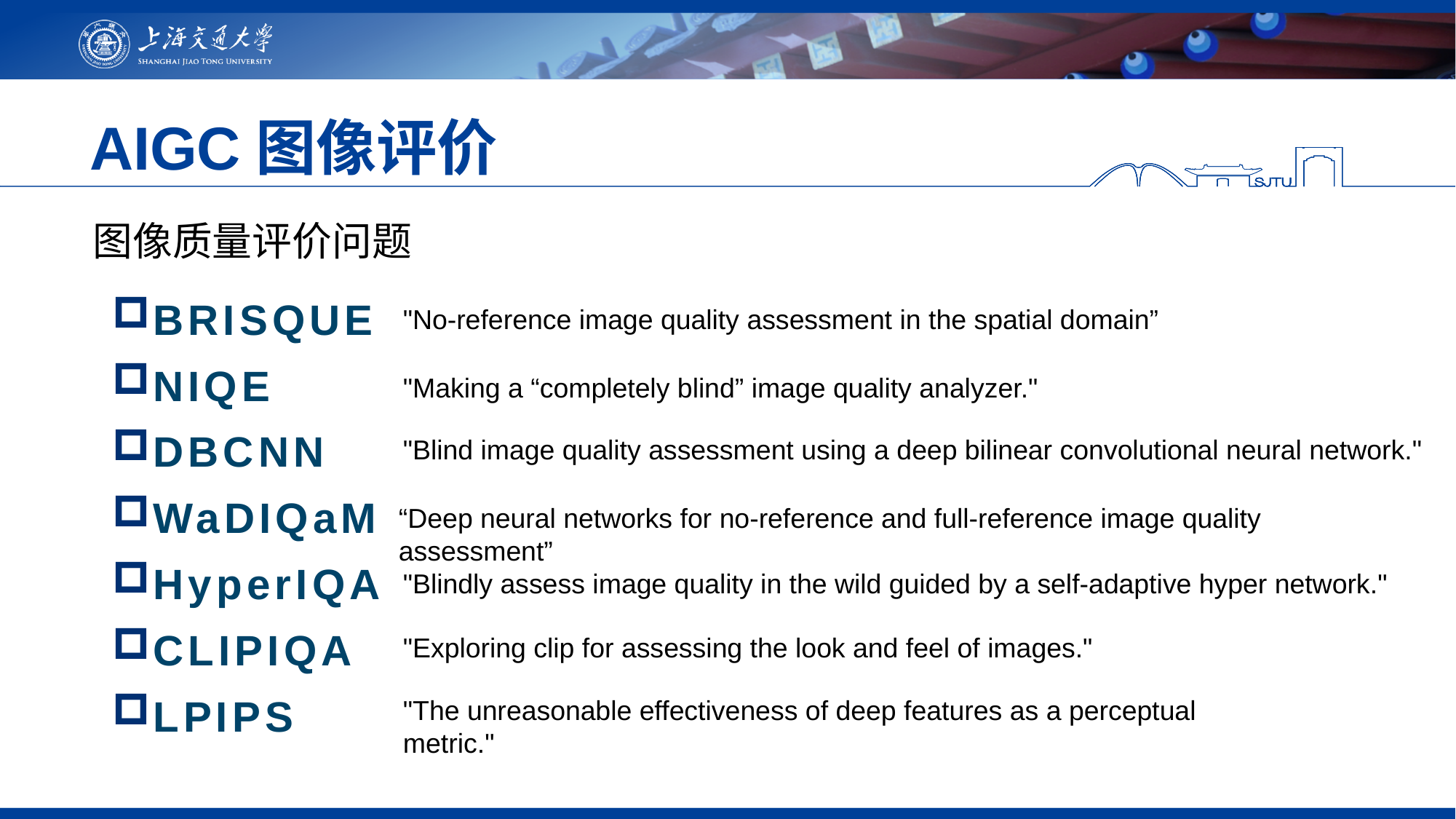

# AIGC图像评价
图像质量评价问题
BRISQUE
NIQE
DBCNN
WaDIQaM
HyperIQA
CLIPIQA
LPIPS

"No-reference image quality assessment in the spatial domain”
"Making a “completely blind” image quality analyzer."
"Blind image quality assessment using a deep bilinear convolutional neural network."
“Deep neural networks for no-reference and full-reference image quality assessment”
"Blindly assess image quality in the wild guided by a self-adaptive hyper network."
"Exploring clip for assessing the look and feel of images."
"The unreasonable effectiveness of deep features as a perceptual metric."